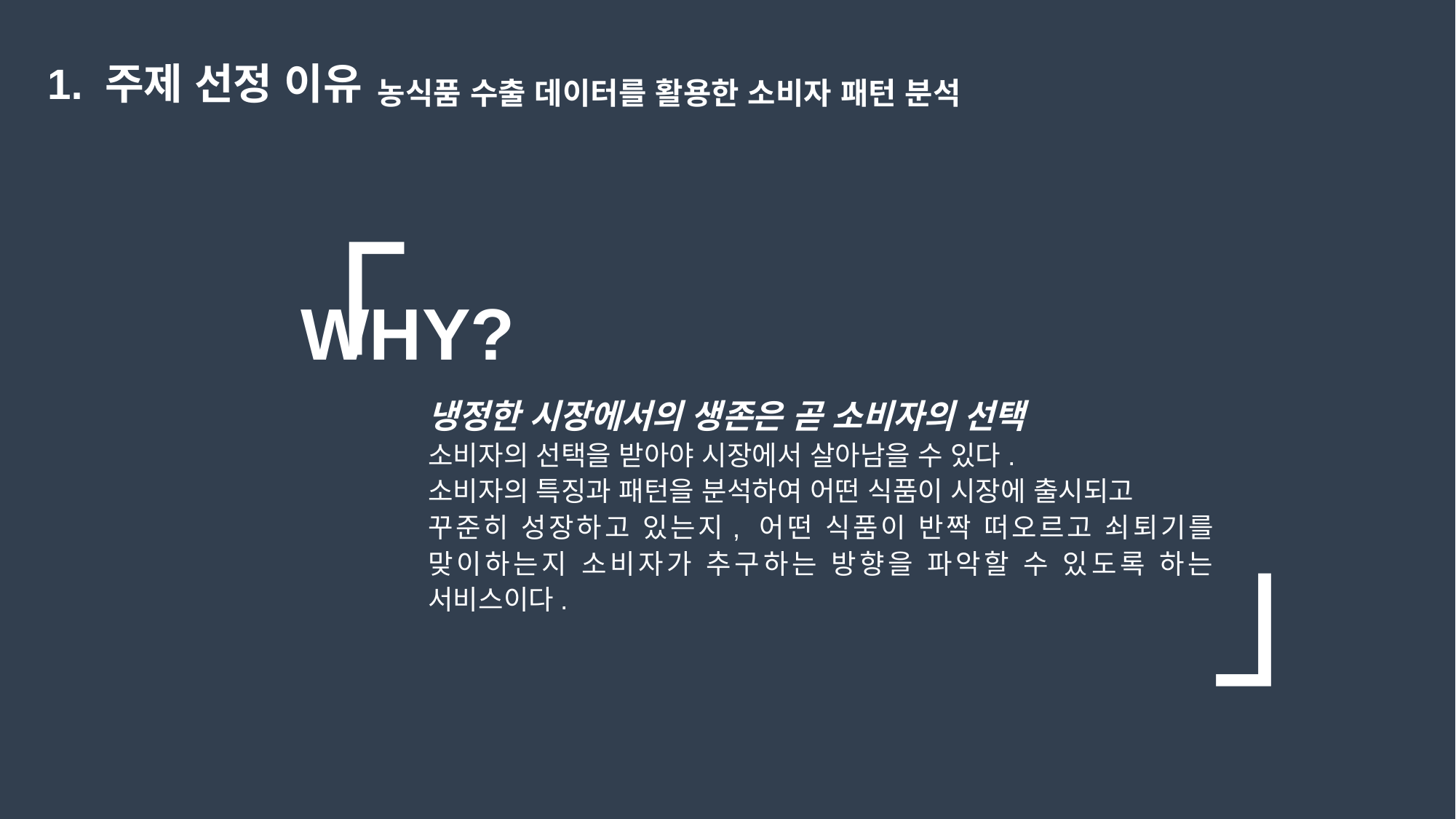

1. 주제 선정 이유
농식품 수출 데이터를 활용한 소비자 패턴 분석
 「
」
WHY?
냉정한 시장에서의 생존은 곧 소비자의 선택
소비자의 선택을 받아야 시장에서 살아남을 수 있다.
소비자의 특징과 패턴을 분석하여 어떤 식품이 시장에 출시되고
꾸준히 성장하고 있는지, 어떤 식품이 반짝 떠오르고 쇠퇴기를 맞이하는지 소비자가 추구하는 방향을 파악할 수 있도록 하는 서비스이다.